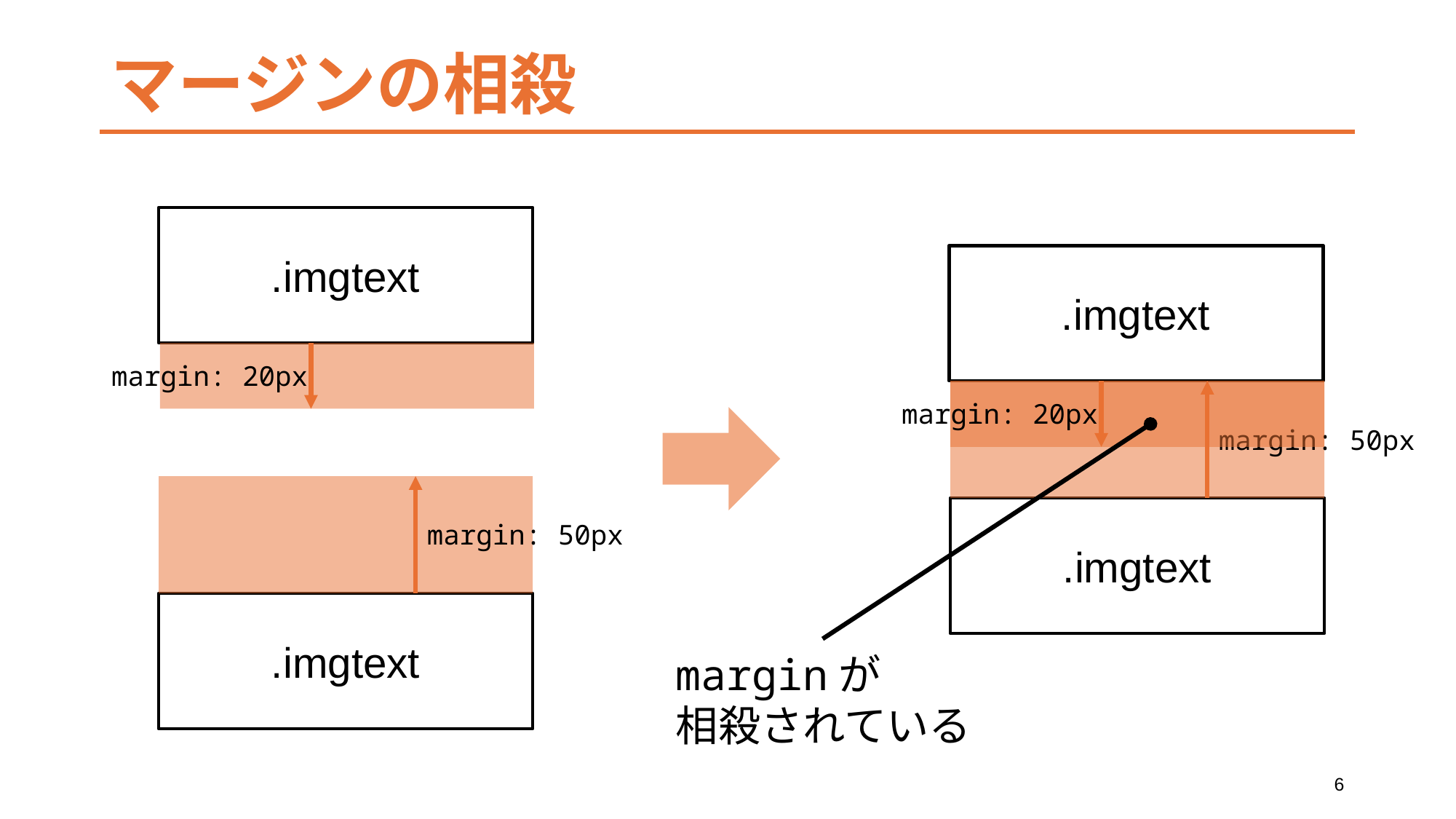

# マージンの相殺
.imgtext
.imgtext

margin: 20px

margin: 50px
.imgtext

margin: 20px

margin: 50px
.imgtext
marginが
相殺されている
6